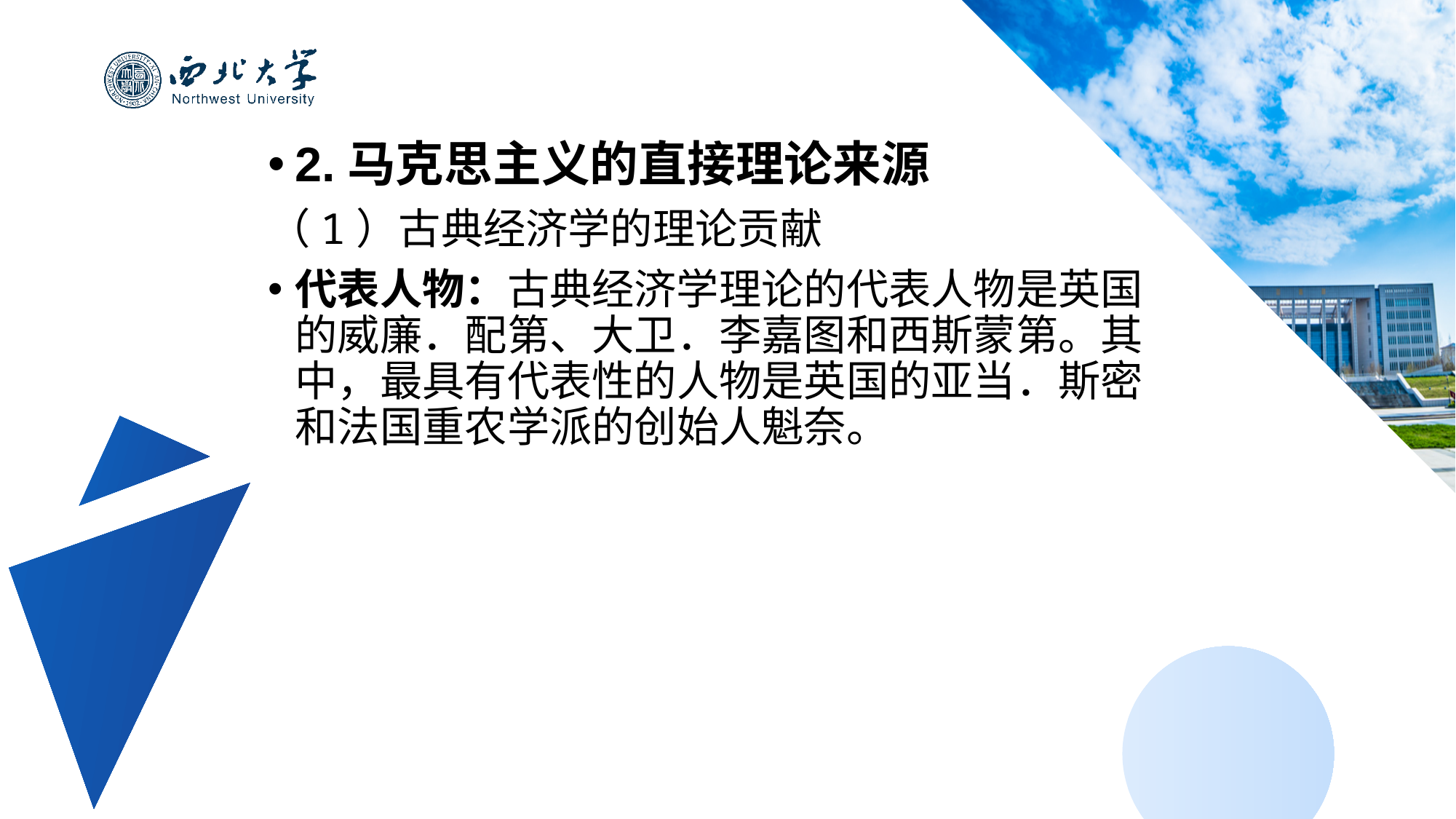

2.马克思主义的直接理论来源
（1）古典经济学的理论贡献
代表人物：古典经济学理论的代表人物是英国的威廉．配第、大卫．李嘉图和西斯蒙第。其中，最具有代表性的人物是英国的亚当．斯密和法国重农学派的创始人魁奈。